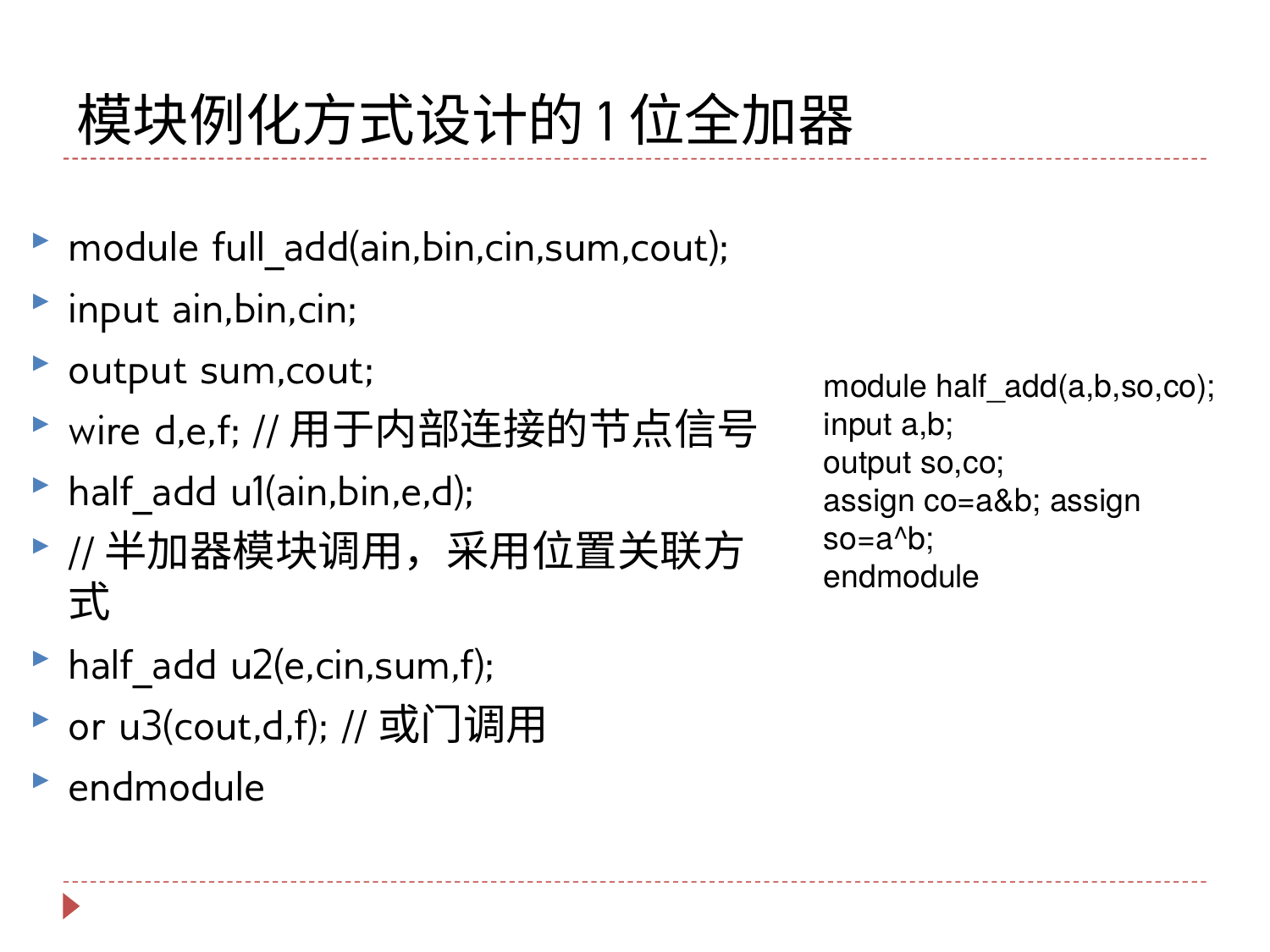

# 模块例化方式设计的1位全加器
module full_add(ain,bin,cin,sum,cout);
input ain,bin,cin;
output sum,cout;
wire d,e,f; //用于内部连接的节点信号
half_add u1(ain,bin,e,d);
//半加器模块调用，采用位置关联方式
half_add u2(e,cin,sum,f);
or u3(cout,d,f); //或门调用
endmodule

module half_add(a,b,so,co);
input a,b;
output so,co;
assign co=a&b; assign so=a^b;
endmodule